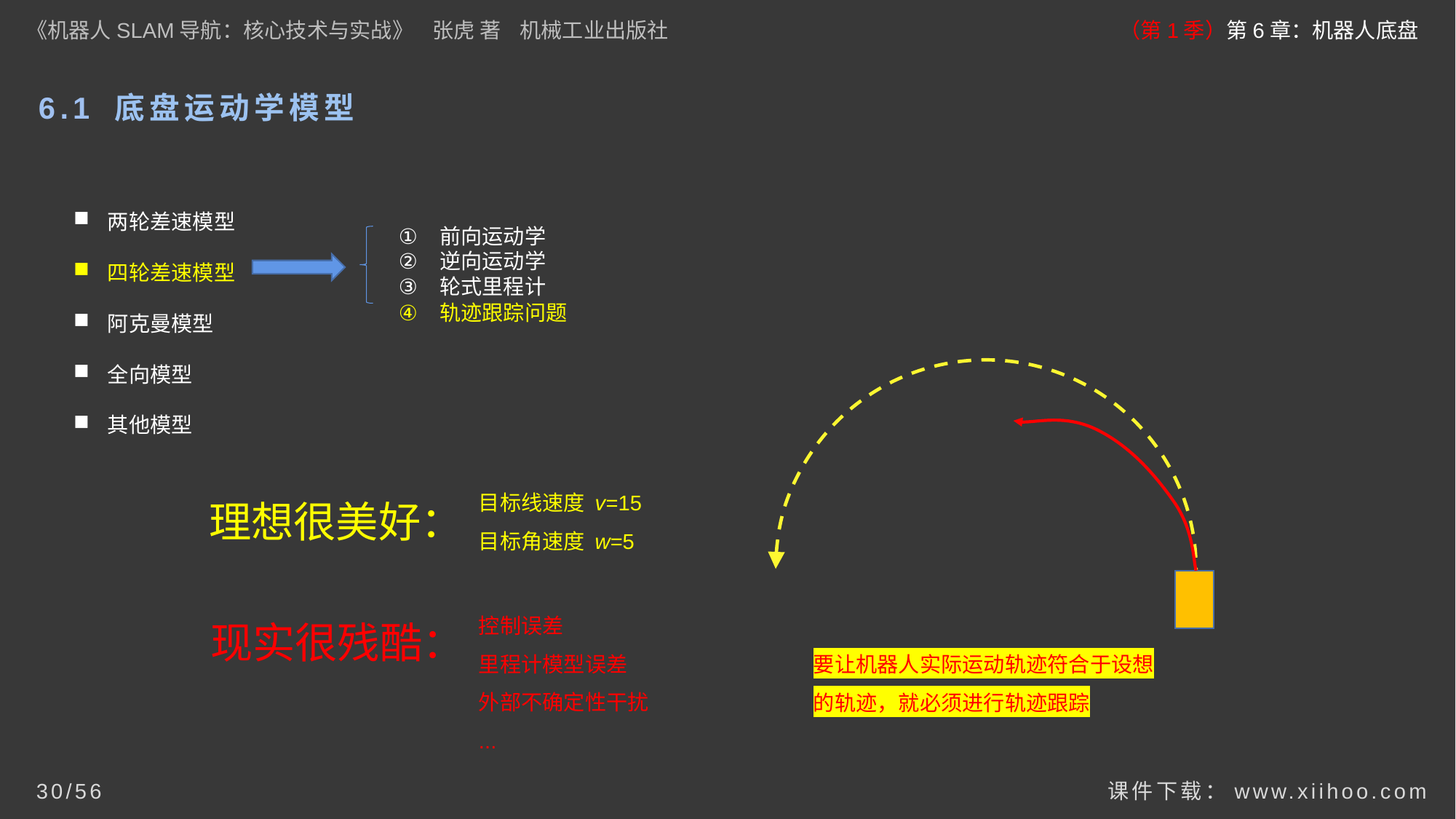

《机器人SLAM导航：核心技术与实战》    张虎 著    机械工业出版社
（第1季）第6章：机器人底盘
# 6.1 底盘运动学模型
两轮差速模型
四轮差速模型
阿克曼模型
全向模型
其他模型
前向运动学
逆向运动学
轮式里程计
轨迹跟踪问题

理想很美好：
目标线速度 v=15
目标角速度 w=5

现实很残酷：
控制误差
里程计模型误差
外部不确定性干扰
...
要让机器人实际运动轨迹符合于设想的轨迹，就必须进行轨迹跟踪
课件下载：www.xiihoo.com
30/56